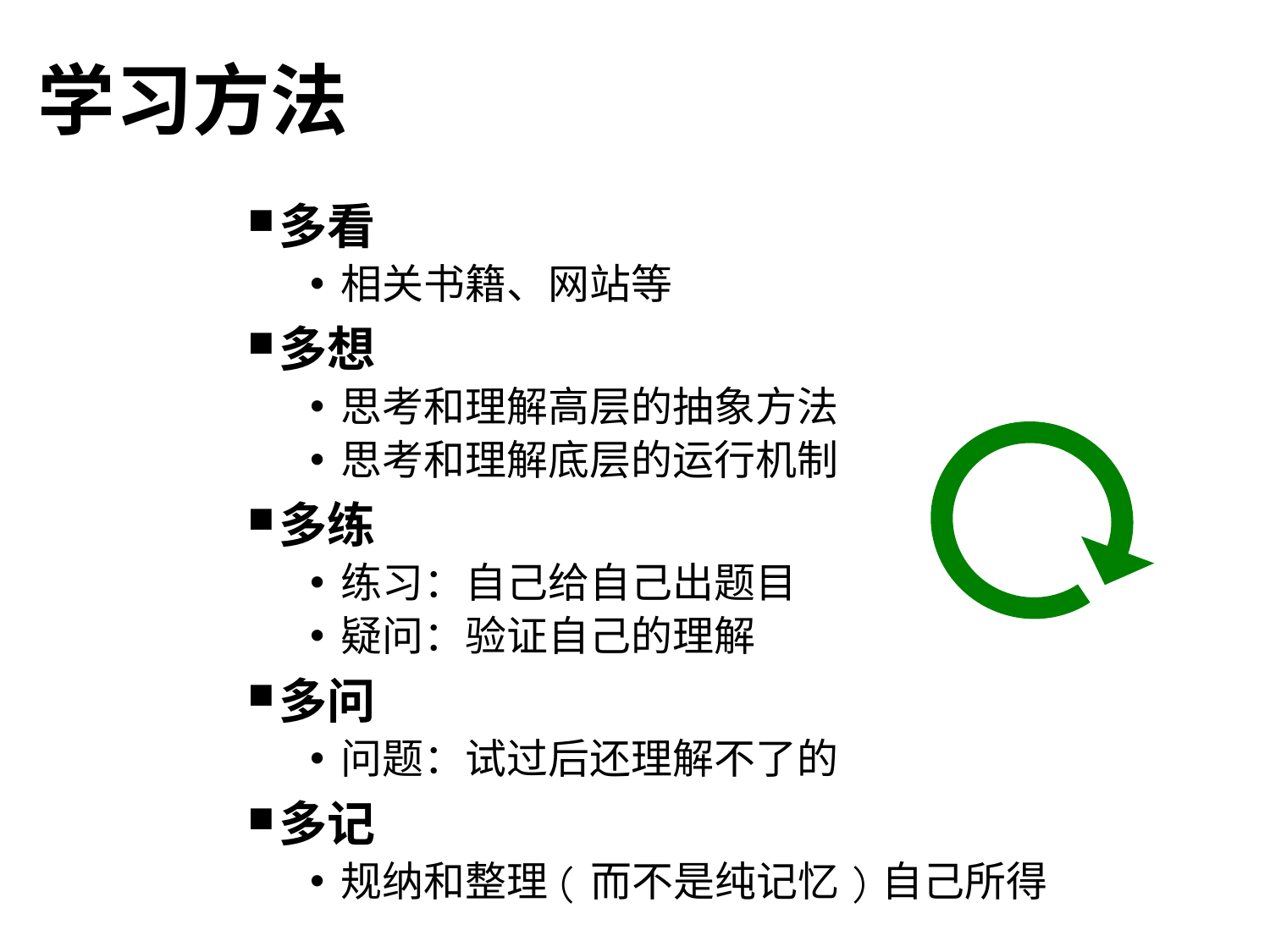

# 学习方法
多看
相关书籍、网站等
多想
思考和理解高层的抽象方法
思考和理解底层的运行机制
多练
练习：自己给自己出题目
疑问：验证自己的理解
多问
问题：试过后还理解不了的
多记
规纳和整理(而不是纯记忆)自己所得